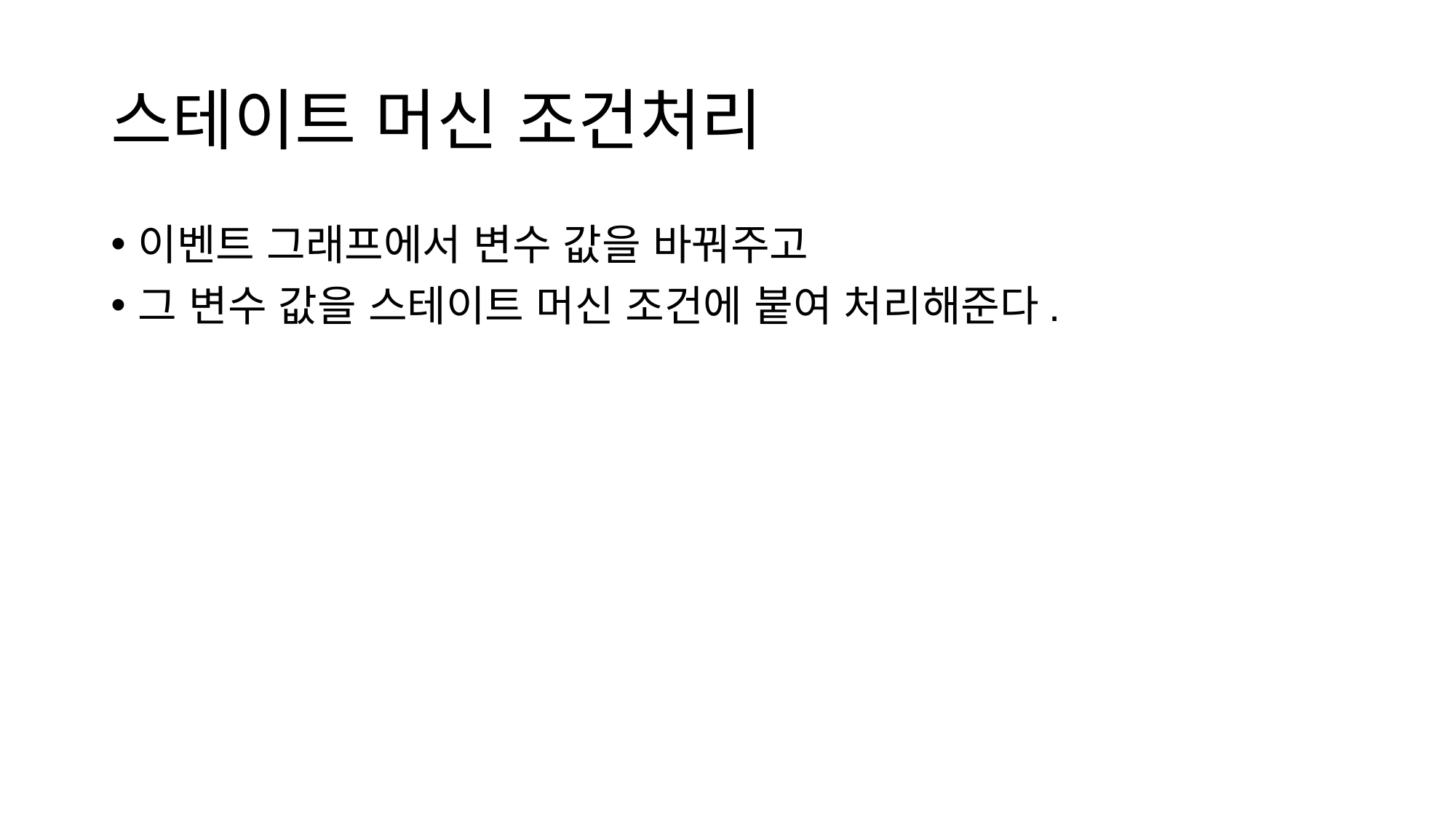

# 스테이트 머신 조건처리
이벤트 그래프에서 변수 값을 바꿔주고
그 변수 값을 스테이트 머신 조건에 붙여 처리해준다.